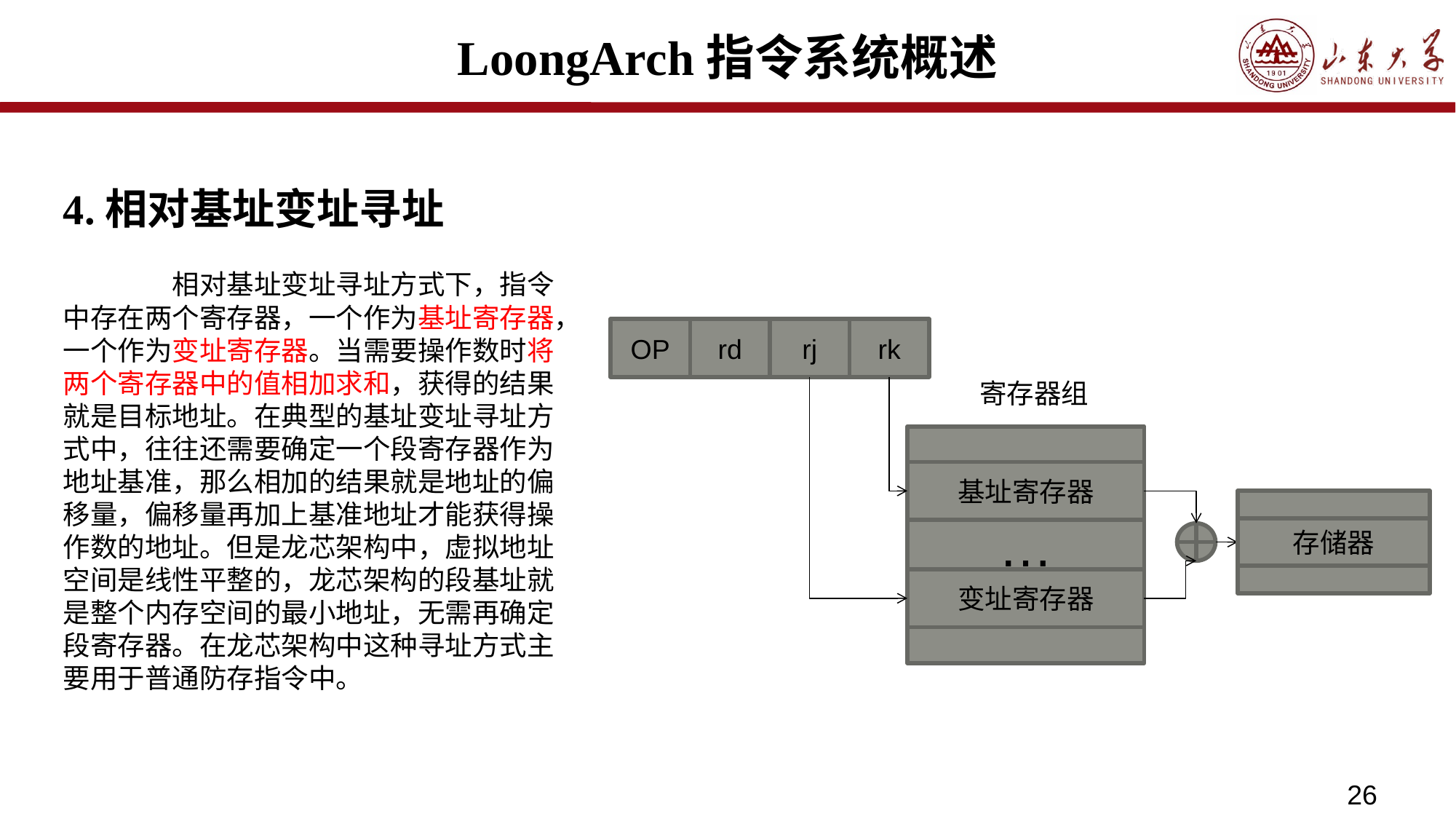

# LoongArch指令系统概述
4.相对基址变址寻址

	相对基址变址寻址方式下，指令中存在两个寄存器，一个作为基址寄存器，一个作为变址寄存器。当需要操作数时将两个寄存器中的值相加求和，获得的结果就是目标地址。在典型的基址变址寻址方式中，往往还需要确定一个段寄存器作为地址基准，那么相加的结果就是地址的偏移量，偏移量再加上基准地址才能获得操作数的地址。但是龙芯架构中，虚拟地址空间是线性平整的，龙芯架构的段基址就是整个内存空间的最小地址，无需再确定段寄存器。在龙芯架构中这种寻址方式主要用于普通防存指令中。
OP
rd
rj
rk
寄存器组
…
基址寄存器
存储器
存储器

变址寄存器
26